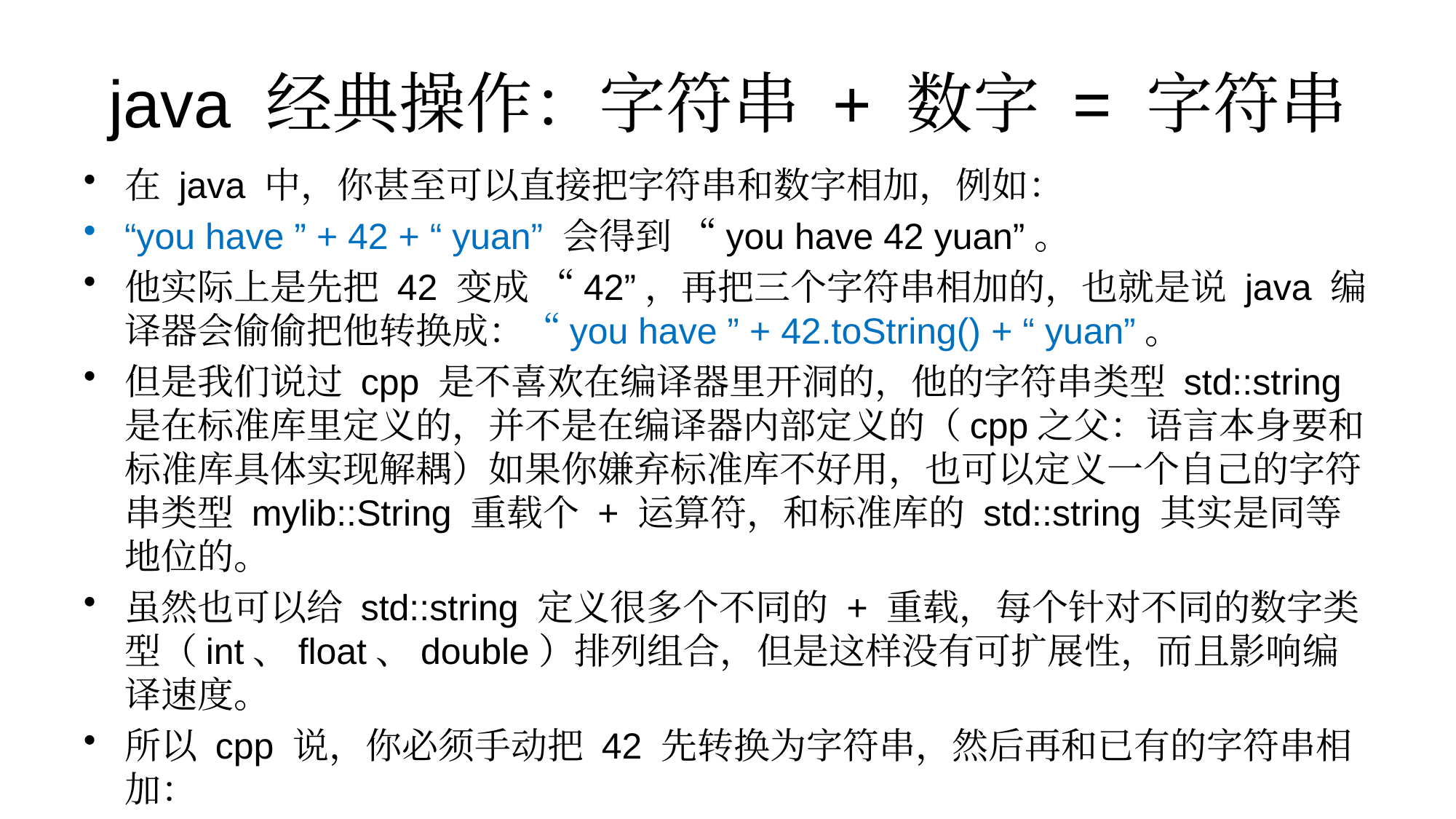

# java 经典操作：字符串 + 数字 = 字符串
在 java 中，你甚至可以直接把字符串和数字相加，例如：
“you have ” + 42 + “ yuan” 会得到 “you have 42 yuan”。
他实际上是先把 42 变成 “42”，再把三个字符串相加的，也就是说 java 编译器会偷偷把他转换成：“you have ” + 42.toString() + “ yuan”。
但是我们说过 cpp 是不喜欢在编译器里开洞的，他的字符串类型 std::string 是在标准库里定义的，并不是在编译器内部定义的（cpp之父：语言本身要和标准库具体实现解耦）如果你嫌弃标准库不好用，也可以定义一个自己的字符串类型 mylib::String 重载个 + 运算符，和标准库的 std::string 其实是同等地位的。
虽然也可以给 std::string 定义很多个不同的 + 重载，每个针对不同的数字类型（int、float、double）排列组合，但是这样没有可扩展性，而且影响编译速度。
所以 cpp 说，你必须手动把 42 先转换为字符串，然后再和已有的字符串相加：
“you have ” + std::to_string(42) + “ yuan”